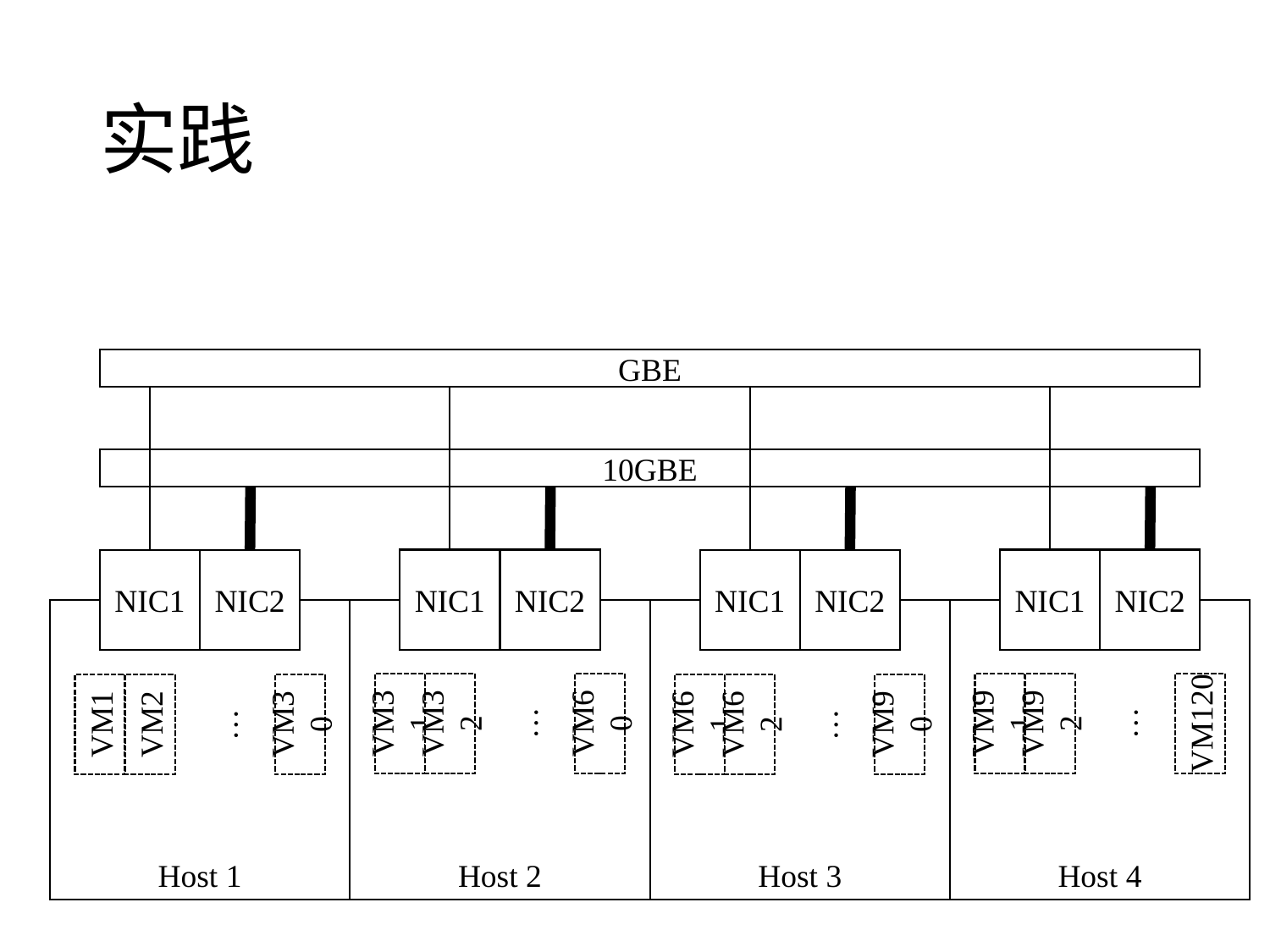

# 实践

NIC1
NIC1
GBE
NIC1
NIC1
NIC2
NIC2
NIC2
NIC2
10GBE
NIC1
NIC2
NIC1
NIC2
NIC1
NIC2
NIC1
NIC2
Host 1
Host 2
Host 3
Host 4
VM31
VM32
…
VM60
VM91
VM92
…
VM120
VM1
VM2
…
VM30
VM61
VM62
…
VM90